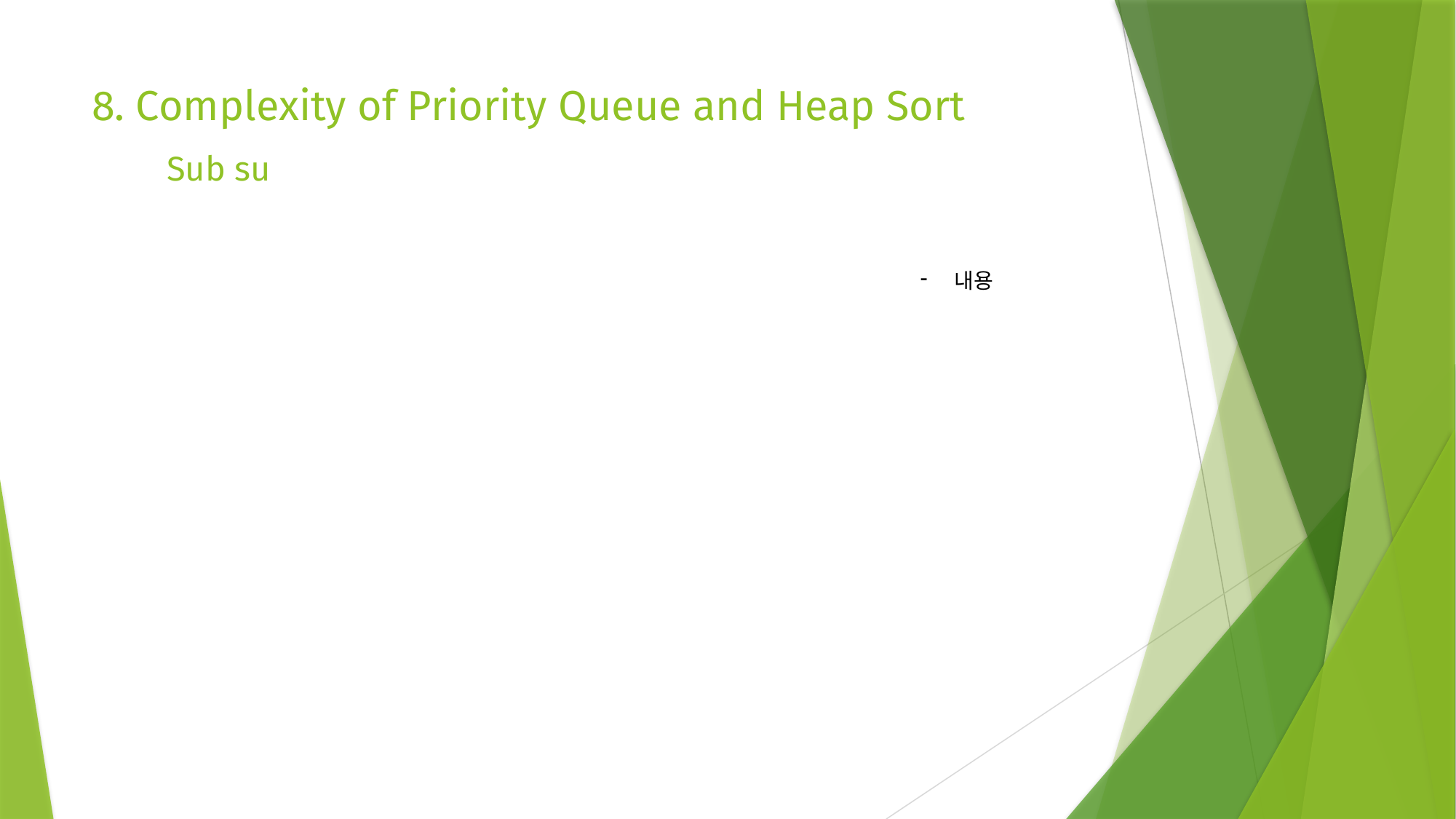

# 8. Complexity of Priority Queue and Heap Sort
Sub su
내용